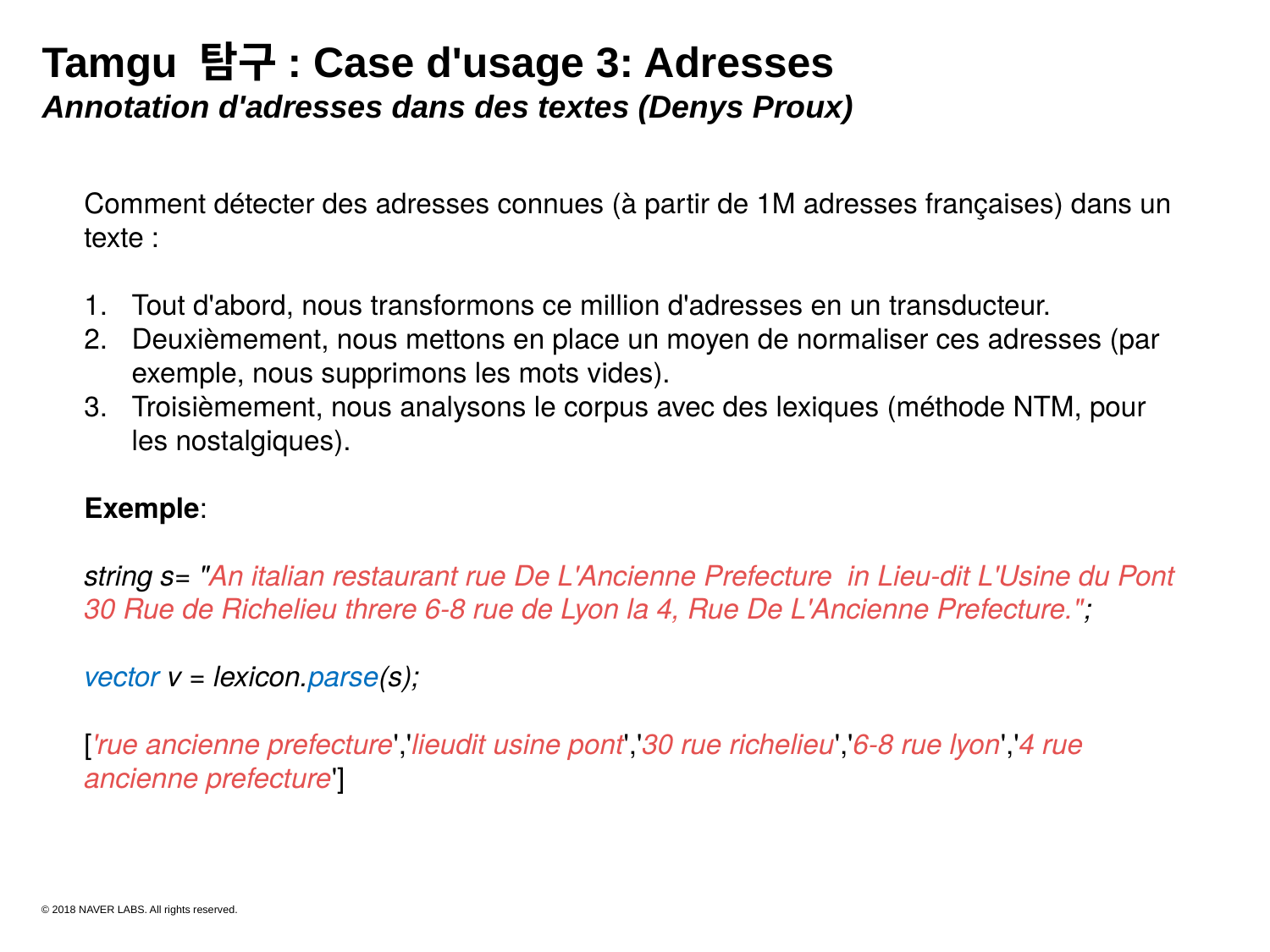

Tamgu 탐구: Case d'usage 3: Adresses
Annotation d'adresses dans des textes (Denys Proux)
Comment détecter des adresses connues (à partir de 1M adresses françaises) dans un texte :

Tout d'abord, nous transformons ce million d'adresses en un transducteur.
Deuxièmement, nous mettons en place un moyen de normaliser ces adresses (par exemple, nous supprimons les mots vides).
Troisièmement, nous analysons le corpus avec des lexiques (méthode NTM, pour les nostalgiques).

Exemple:

string s= "An italian restaurant rue De L'Ancienne Prefecture  in Lieu-dit L'Usine du Pont 30 Rue de Richelieu threre 6-8 rue de Lyon la 4, Rue De L'Ancienne Prefecture.";

vector v = lexicon.parse(s);

['rue ancienne prefecture','lieudit usine pont','30 rue richelieu','6-8 rue lyon','4 rue ancienne prefecture']